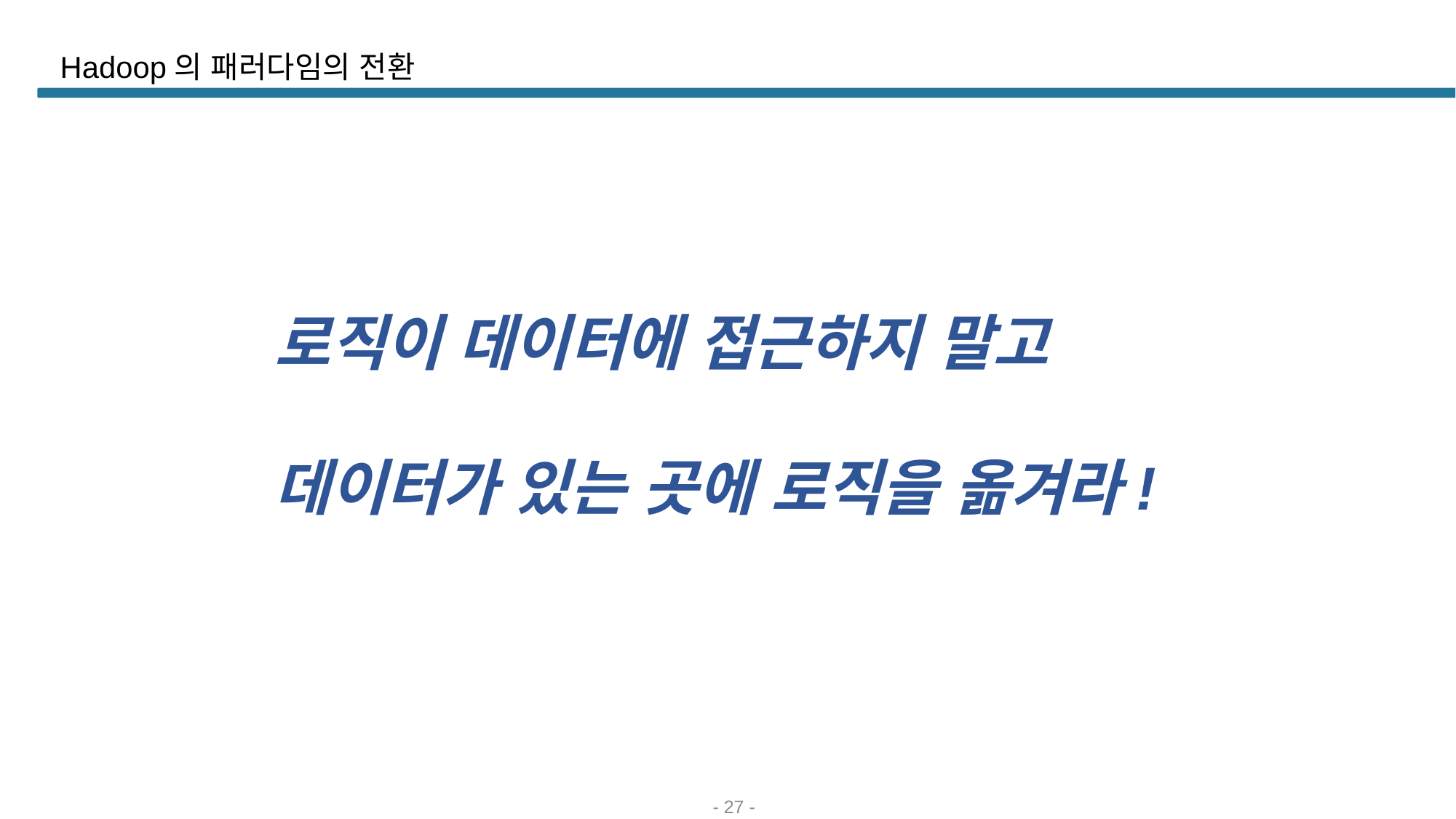

# Hadoop의 패러다임의 전환
로직이 데이터에 접근하지 말고

데이터가 있는 곳에 로직을 옮겨라!
- 27 -